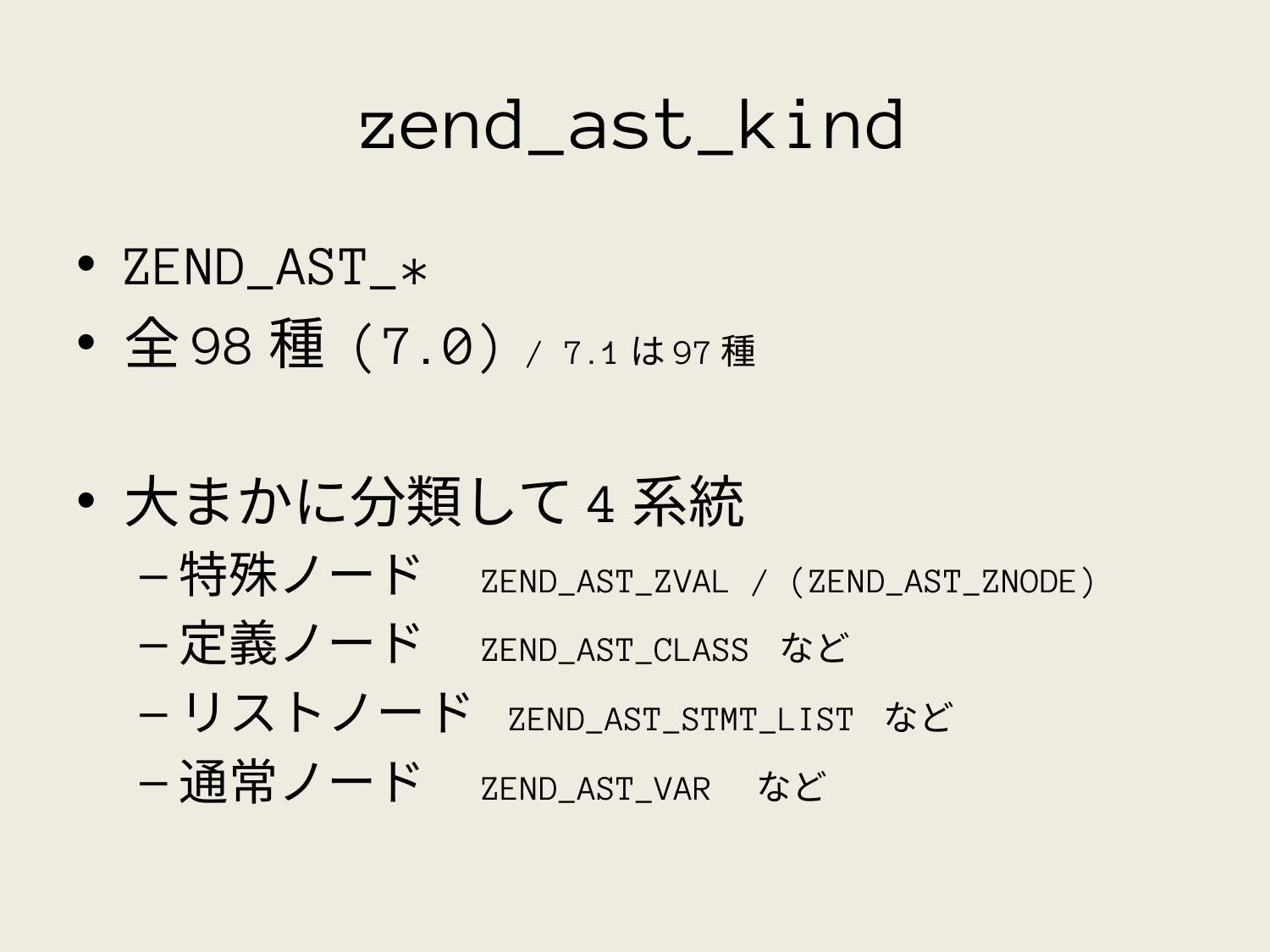

# zend_ast_kind
ZEND_AST_*
全98種 (7.0) / 7.1は97種

大まかに分類して4系統
特殊ノード    ZEND_AST_ZVAL / (ZEND_AST_ZNODE)
定義ノード    ZEND_AST_CLASS など
リストノード  ZEND_AST_STMT_LIST など
通常ノード    ZEND_AST_VAR　など